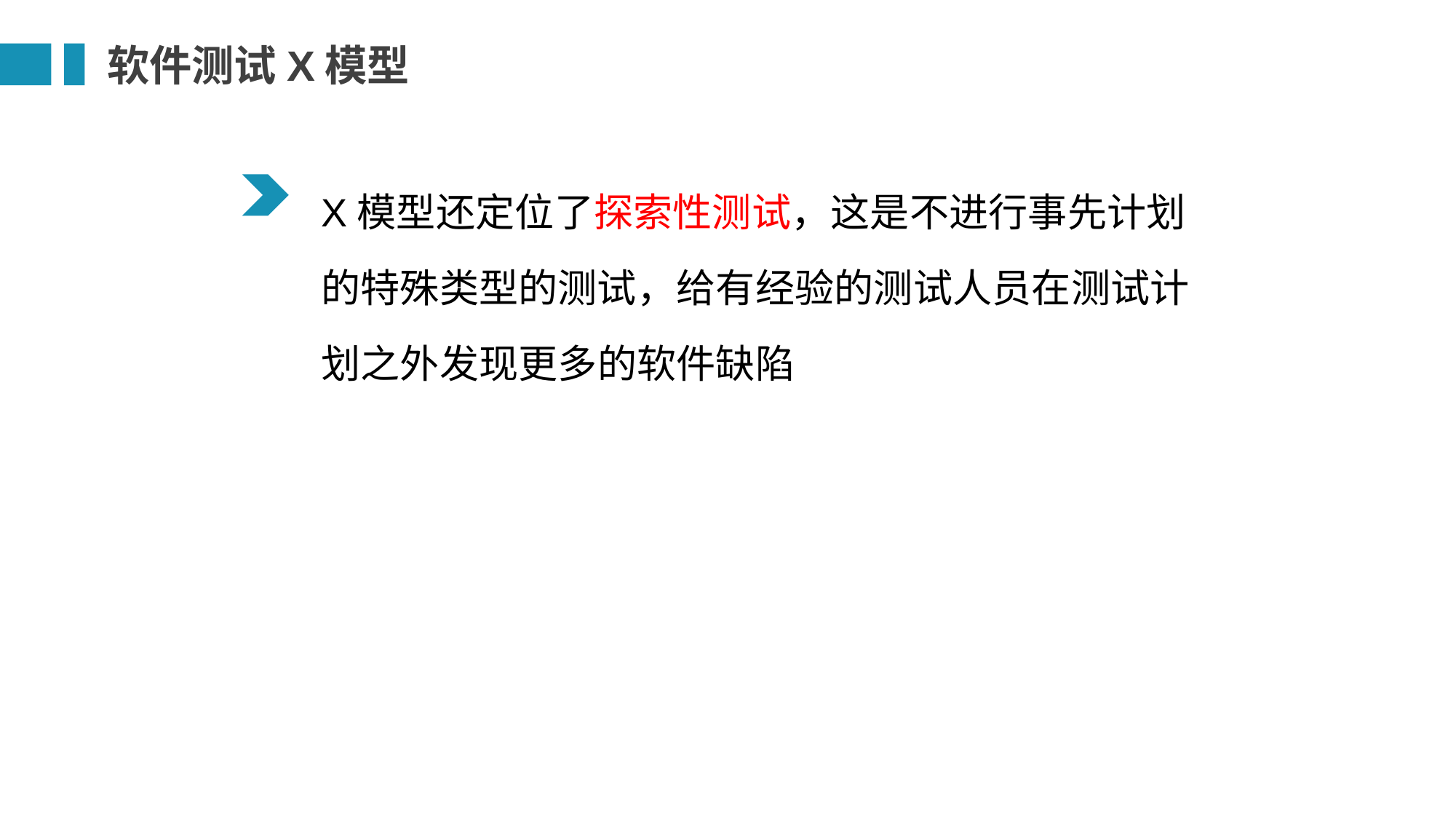

软件测试X模型

X模型还定位了探索性测试，这是不进行事先计划的特殊类型的测试，给有经验的测试人员在测试计划之外发现更多的软件缺陷

82